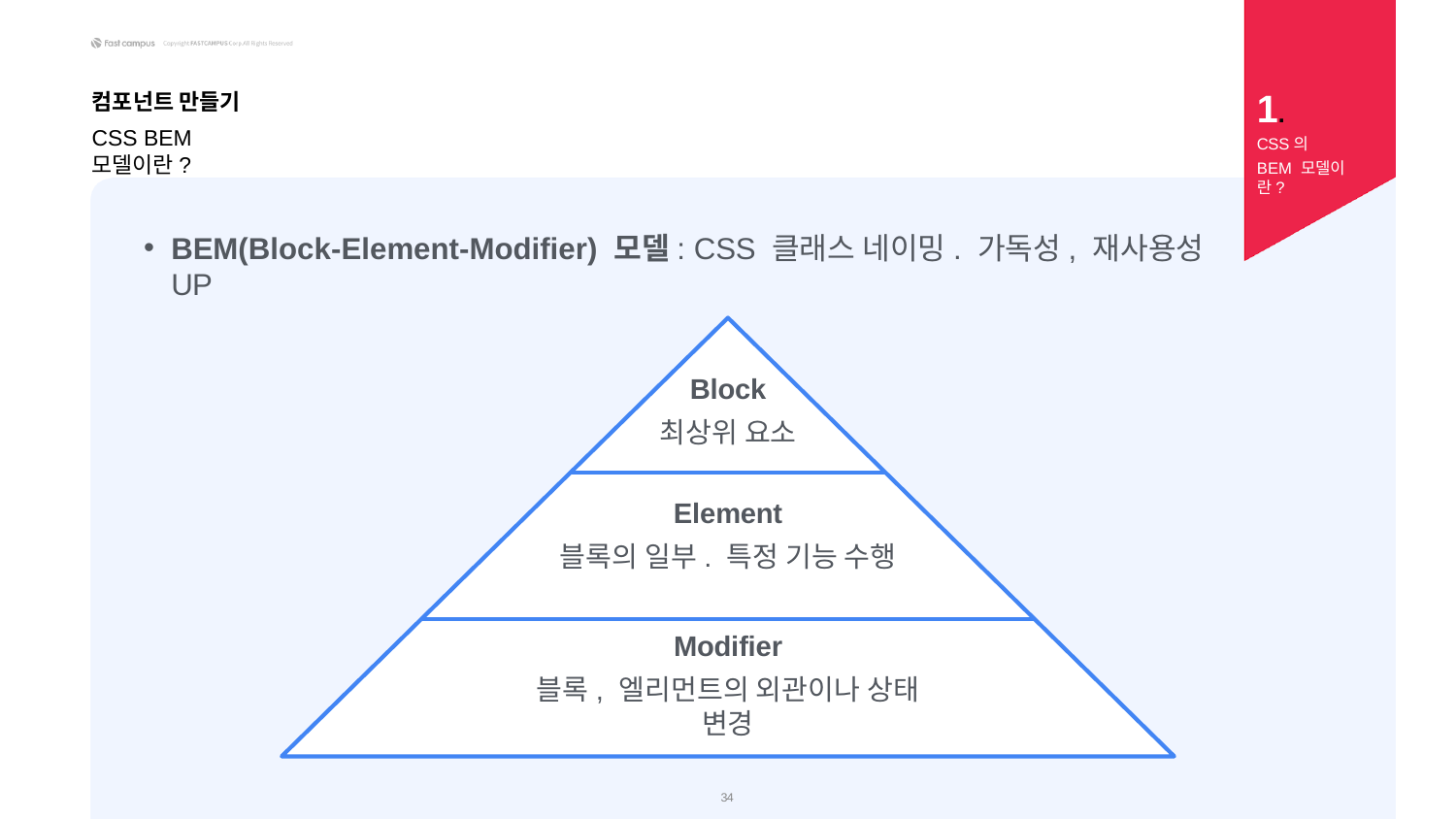

1.
CSS의
BEM 모델이란?
컴포넌트 만들기
CSS BEM 모델이란?
BEM(Block-Element-Modifier) 모델: CSS 클래스 네이밍. 가독성, 재사용성 UP

Block
최상위 요소

Element
블록의 일부. 특정 기능 수행

Modifier
블록, 엘리먼트의 외관이나 상태 변경
34